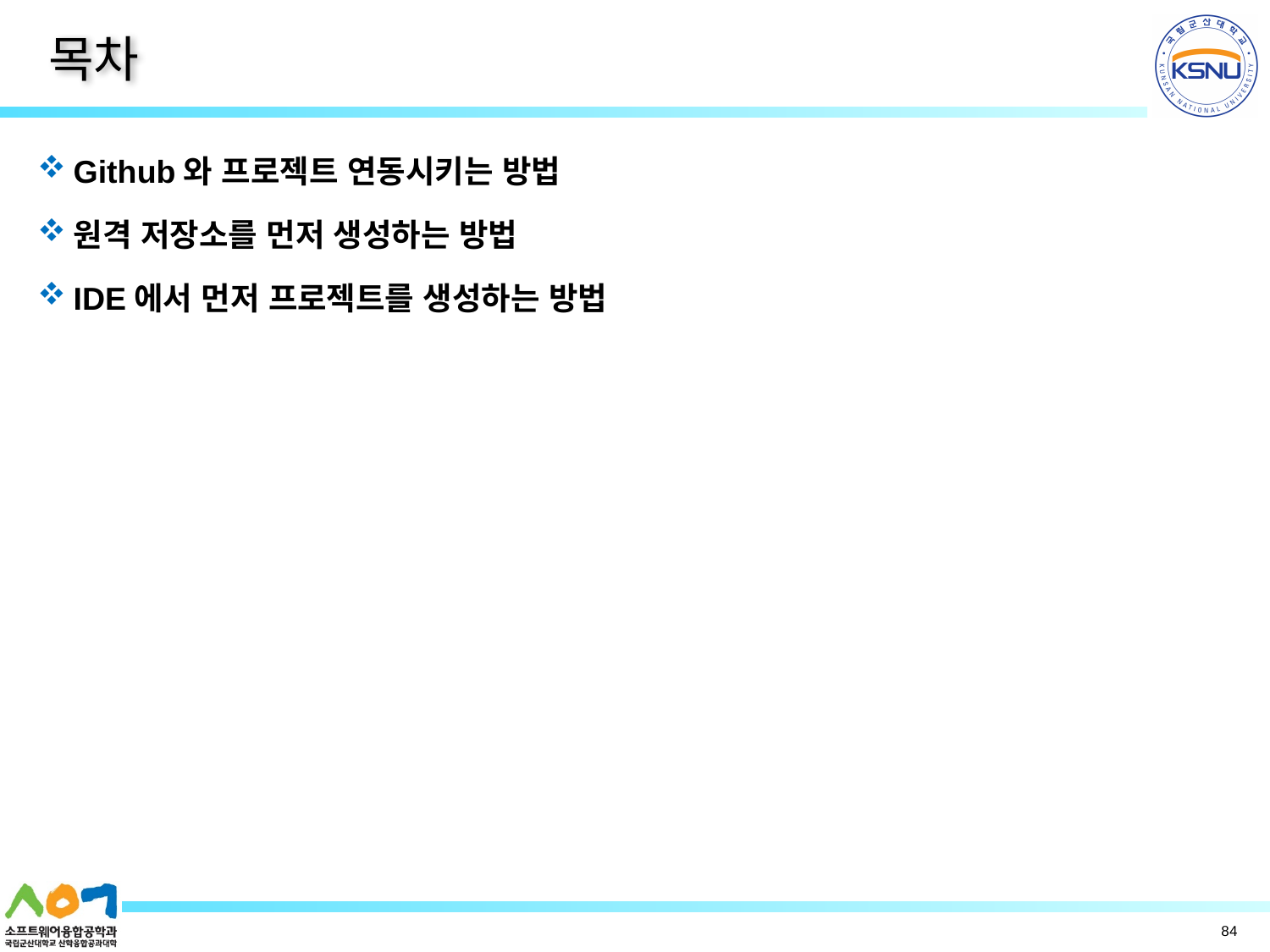

# 목차
Github와 프로젝트 연동시키는 방법
원격 저장소를 먼저 생성하는 방법
IDE에서 먼저 프로젝트를 생성하는 방법

84